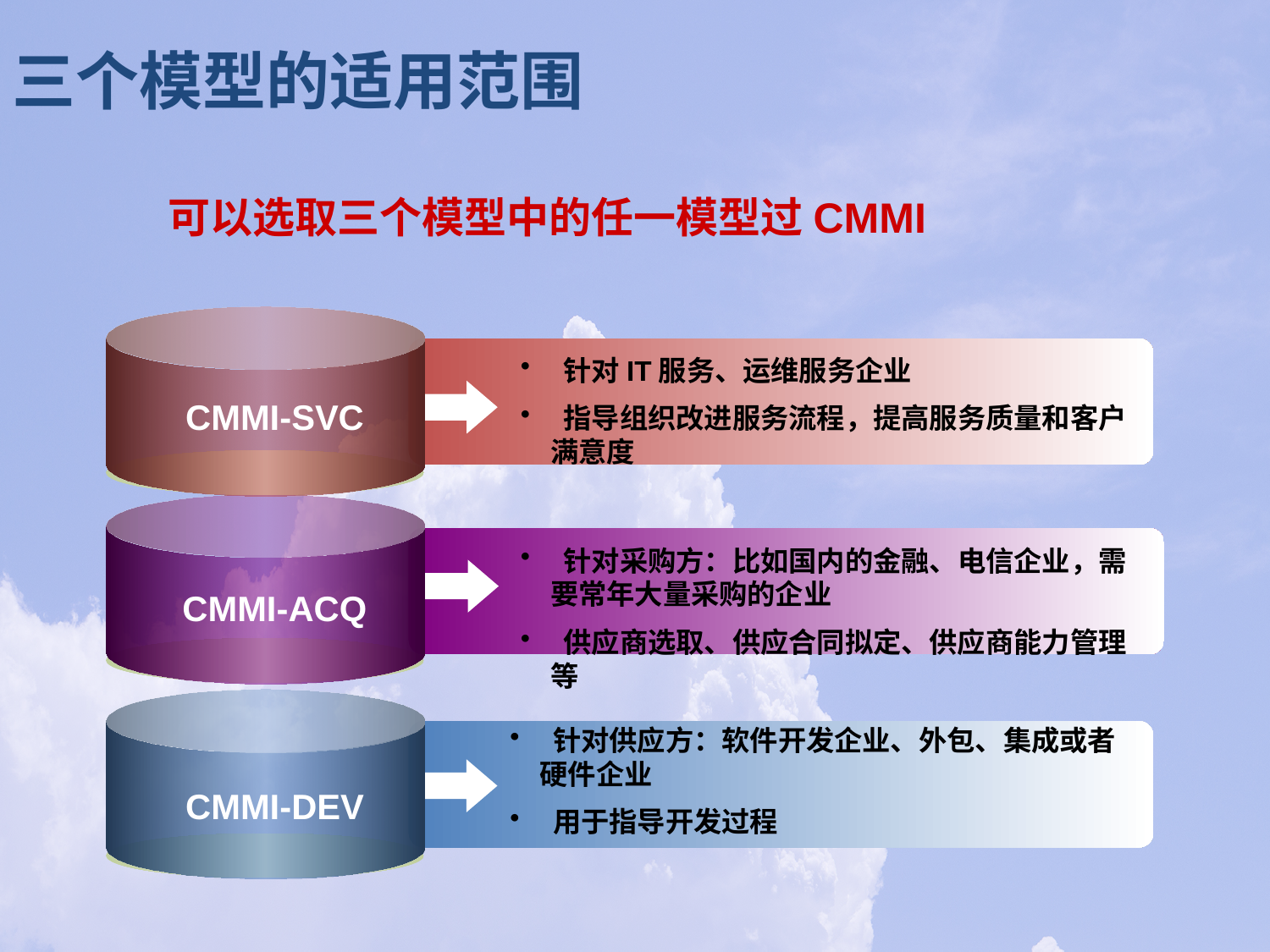

三个模型的适用范围
可以选取三个模型中的任一模型过CMMI

 针对IT服务、运维服务企业
 指导组织改进服务流程，提高服务质量和客户满意度

  CMMI-SVC

 针对采购方：比如国内的金融、电信企业，需要常年大量采购的企业
 供应商选取、供应合同拟定、供应商能力管理等

  CMMI-ACQ

 针对供应方：软件开发企业、外包、集成或者硬件企业
 用于指导开发过程

  CMMI-DEV